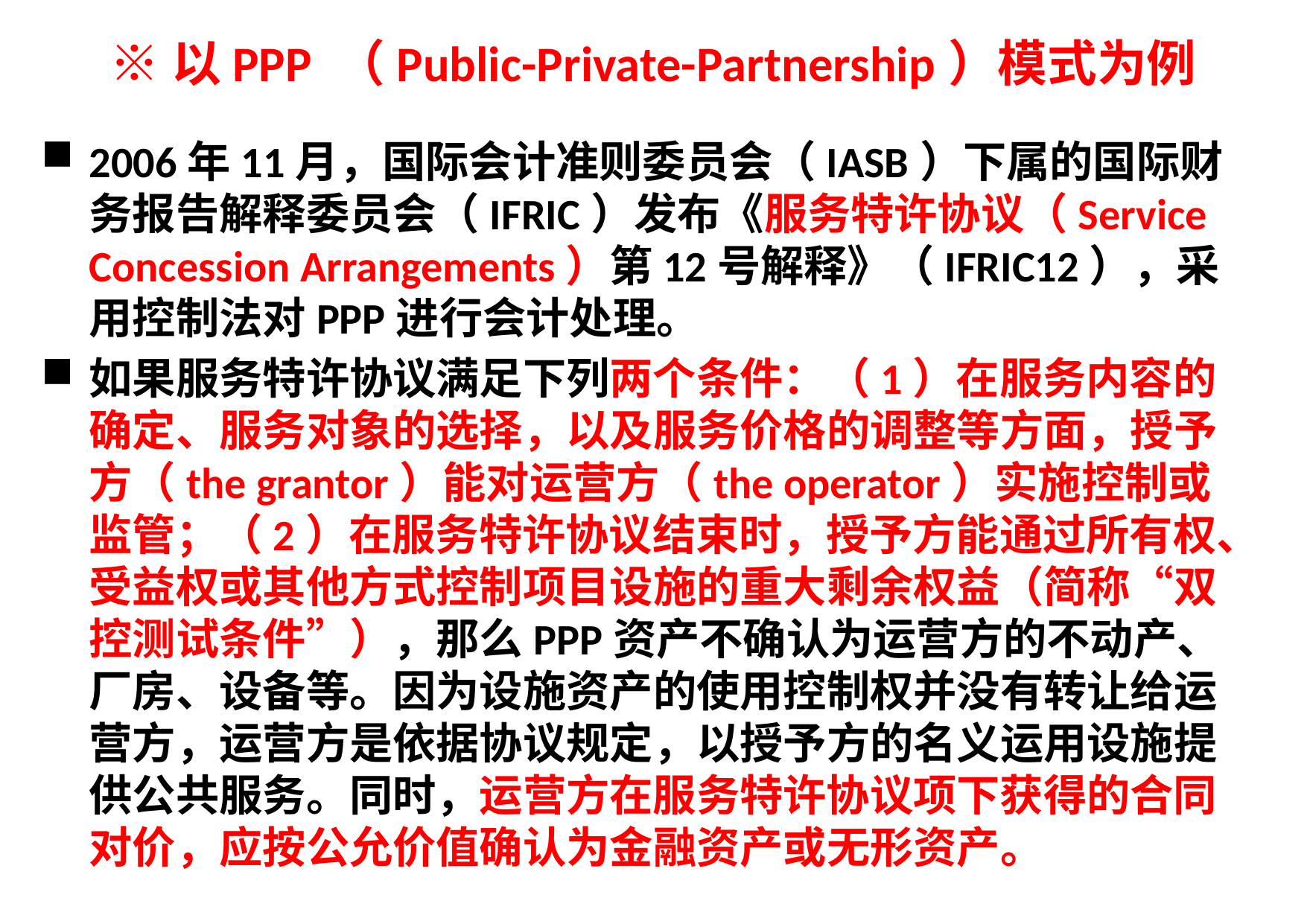

# ※以PPP （Public-Private-Partnership）模式为例
2006年11月，国际会计准则委员会（IASB）下属的国际财务报告解释委员会（IFRIC）发布《服务特许协议（Service Concession Arrangements）第12号解释》（IFRIC12），采用控制法对PPP进行会计处理。
如果服务特许协议满足下列两个条件：（1）在服务内容的确定、服务对象的选择，以及服务价格的调整等方面，授予方（the grantor）能对运营方（the operator）实施控制或监管；（2）在服务特许协议结束时，授予方能通过所有权、受益权或其他方式控制项目设施的重大剩余权益（简称“双控测试条件”），那么PPP资产不确认为运营方的不动产、厂房、设备等。因为设施资产的使用控制权并没有转让给运营方，运营方是依据协议规定，以授予方的名义运用设施提供公共服务。同时，运营方在服务特许协议项下获得的合同对价，应按公允价值确认为金融资产或无形资产。

83